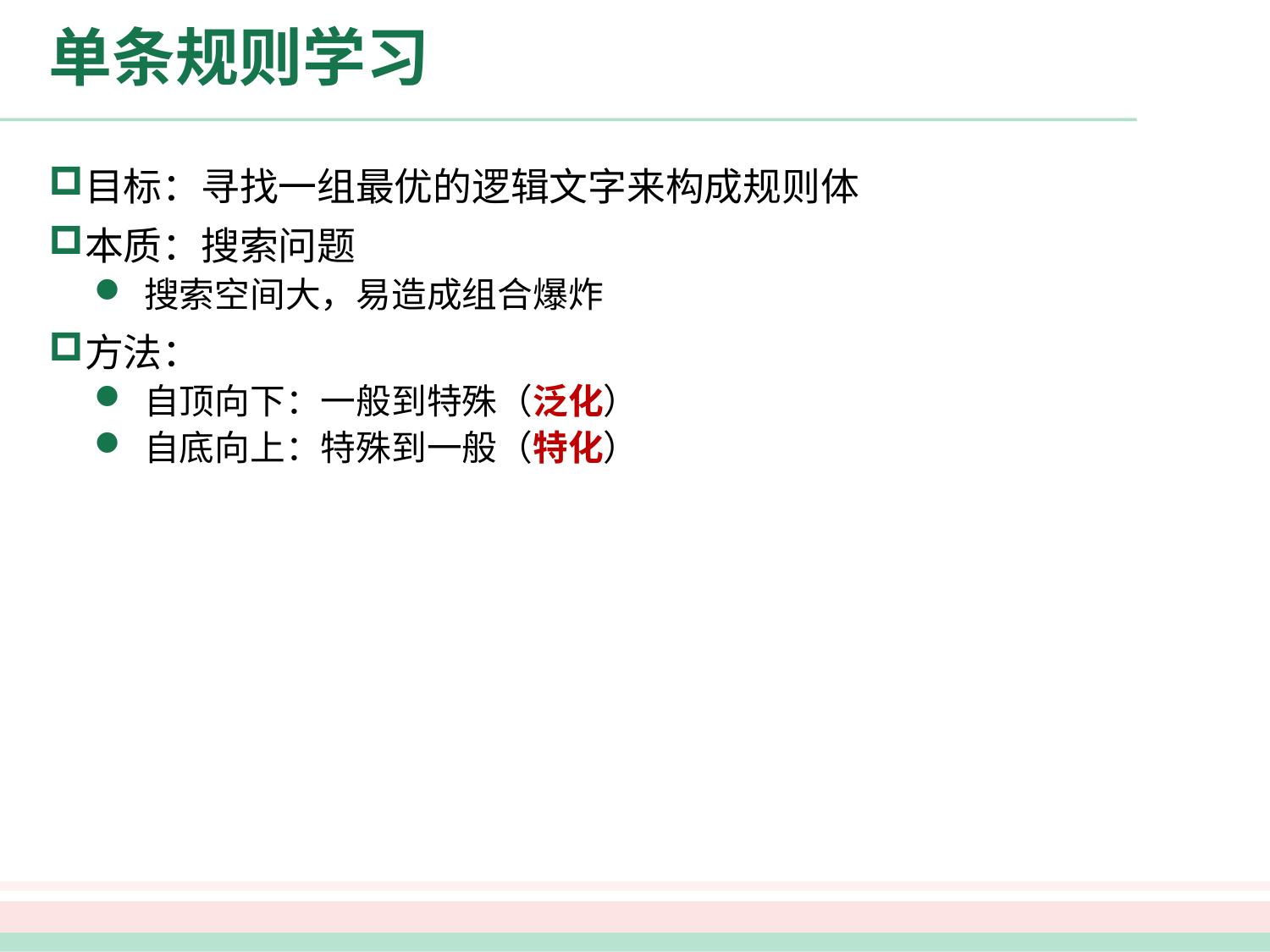

# 单条规则学习
目标：寻找一组最优的逻辑文字来构成规则体
本质：搜索问题
搜索空间大，易造成组合爆炸
方法：
自顶向下：一般到特殊（泛化）
自底向上：特殊到一般（特化）